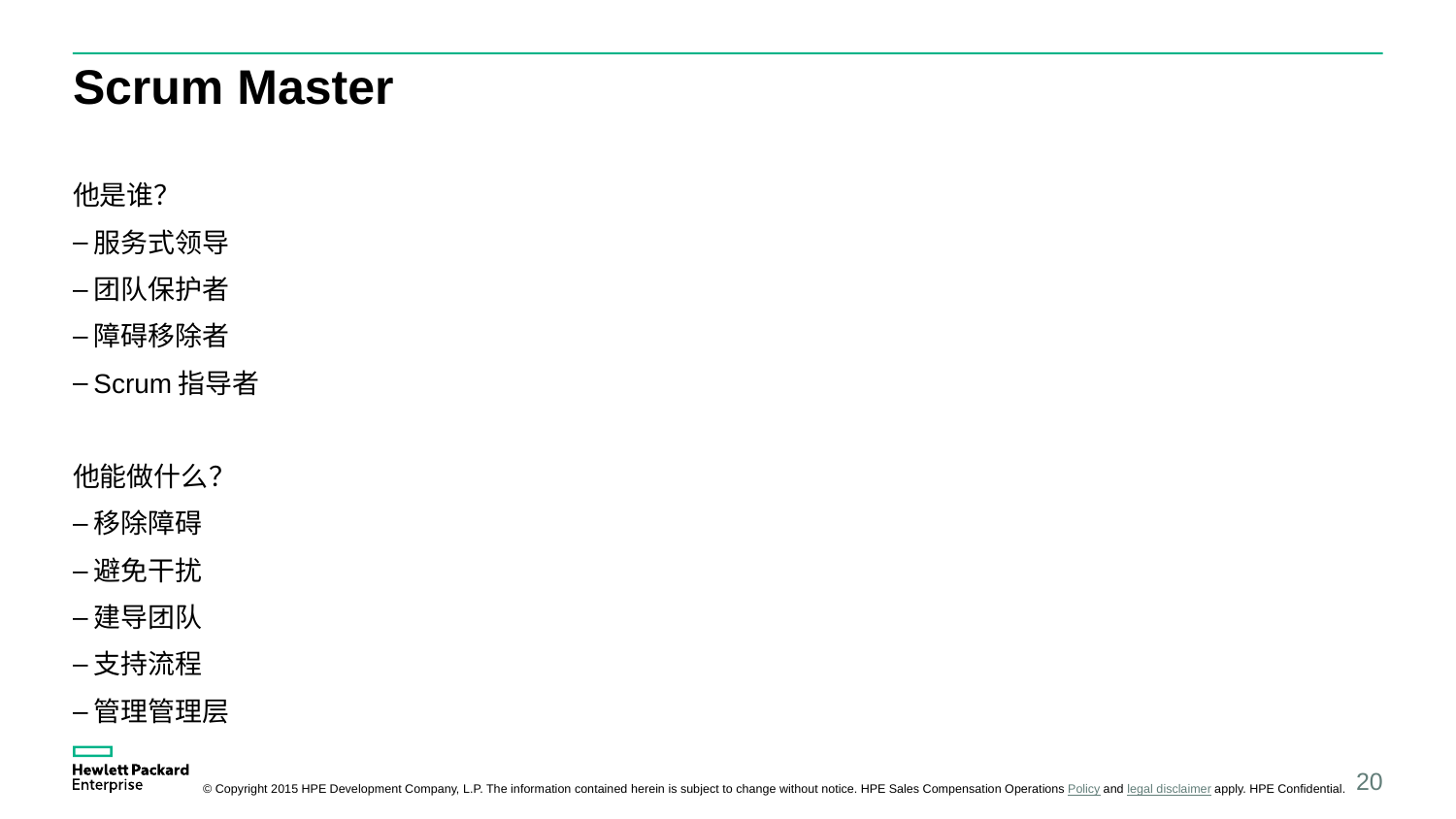

# Scrum Master
他是谁？
服务式领导
团队保护者
障碍移除者
Scrum指导者

他能做什么？
移除障碍
避免干扰
建导团队
支持流程
管理管理层

20